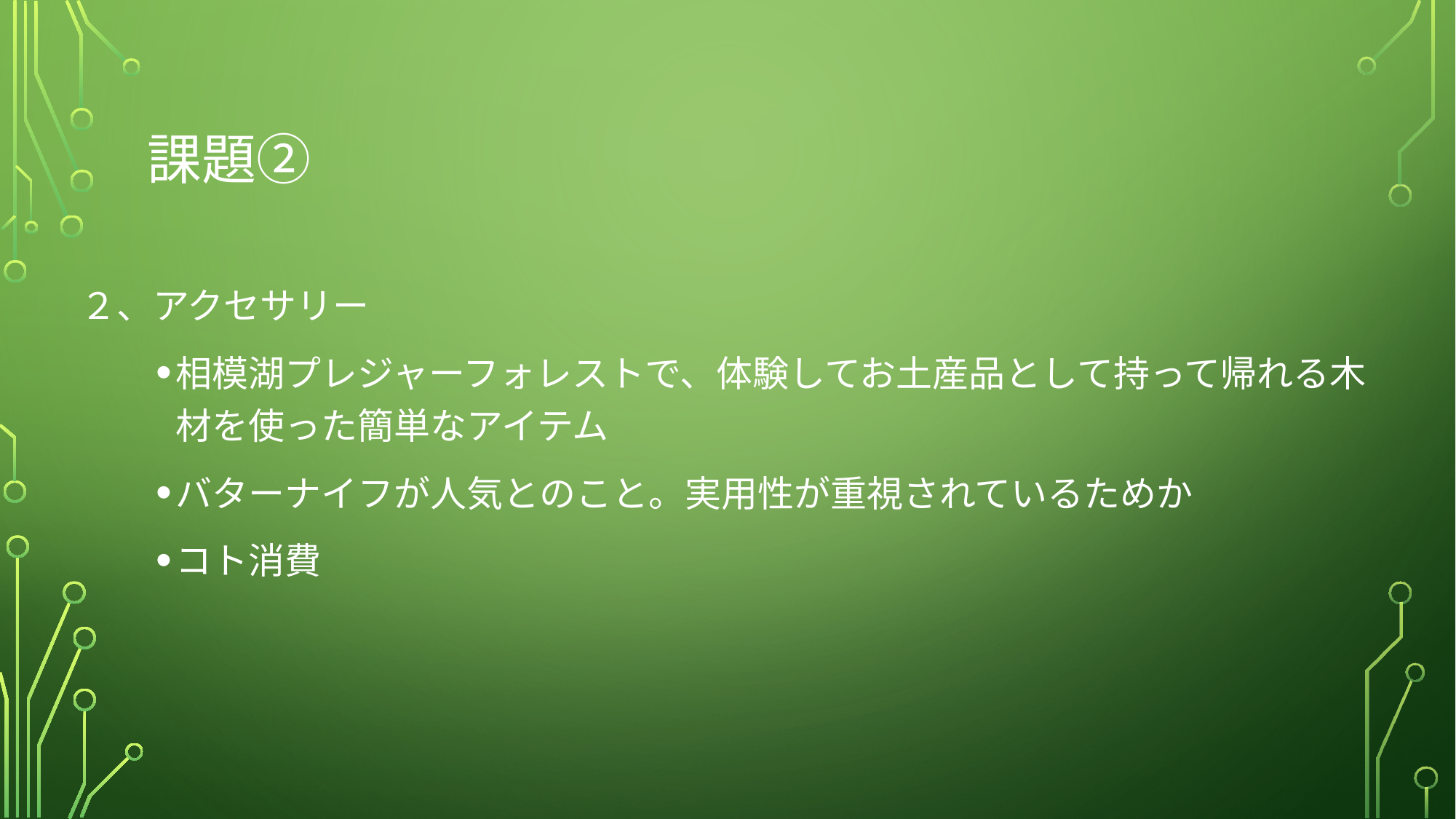

# 課題②
２、アクセサリー
相模湖プレジャーフォレストで、体験してお土産品として持って帰れる木材を使った簡単なアイテム
バターナイフが人気とのこと。実用性が重視されているためか
コト消費